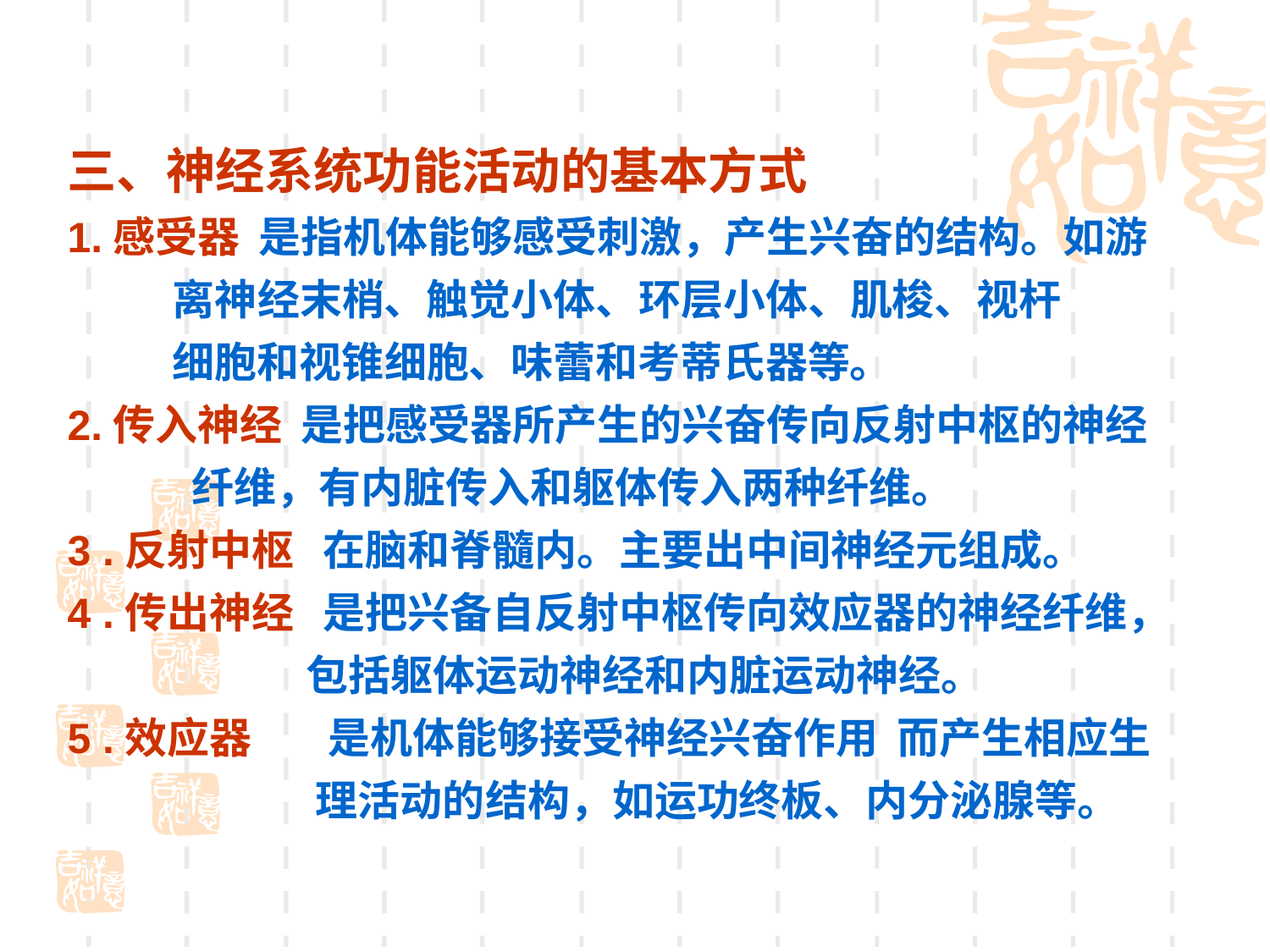

三、神经系统功能活动的基本方式
1.感受器  是指机体能够感受刺激，产生兴奋的结构。如游
          离神经末梢、触觉小体、环层小体、肌梭、视杆
          细胞和视锥细胞、味蕾和考蒂氏器等。
2.传入神经  是把感受器所产生的兴奋传向反射中枢的神经
            纤维，有内脏传入和躯体传入两种纤维。
3 .反射中枢   在脑和脊髓内。主要出中间神经元组成。
4 .传出神经   是把兴备自反射中枢传向效应器的神经纤维，
                        包括躯体运动神经和内脏运动神经。
5 .效应器        是机体能够接受神经兴奋作用  而产生相应生
                         理活动的结构，如运功终板、内分泌腺等。